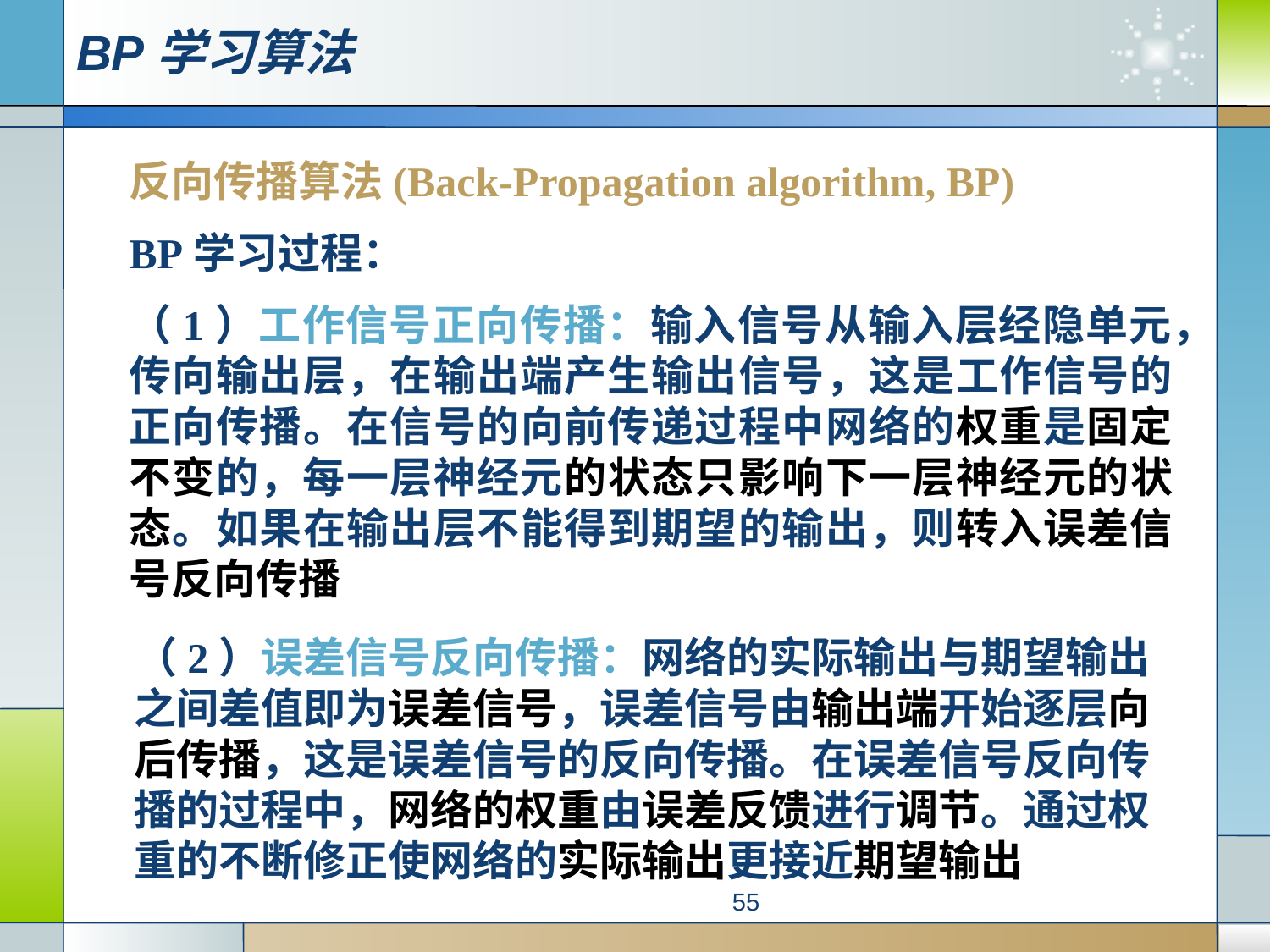

# BP学习算法
反向传播算法(Back-Propagation algorithm, BP)
BP学习过程：
（1）工作信号正向传播：输入信号从输入层经隐单元，传向输出层，在输出端产生输出信号，这是工作信号的正向传播。在信号的向前传递过程中网络的权重是固定不变的，每一层神经元的状态只影响下一层神经元的状态。如果在输出层不能得到期望的输出，则转入误差信号反向传播
    （2）误差信号反向传播：网络的实际输出与期望输出之间差值即为误差信号，误差信号由输出端开始逐层向后传播，这是误差信号的反向传播。在误差信号反向传播的过程中，网络的权重由误差反馈进行调节。通过权重的不断修正使网络的实际输出更接近期望输出
55